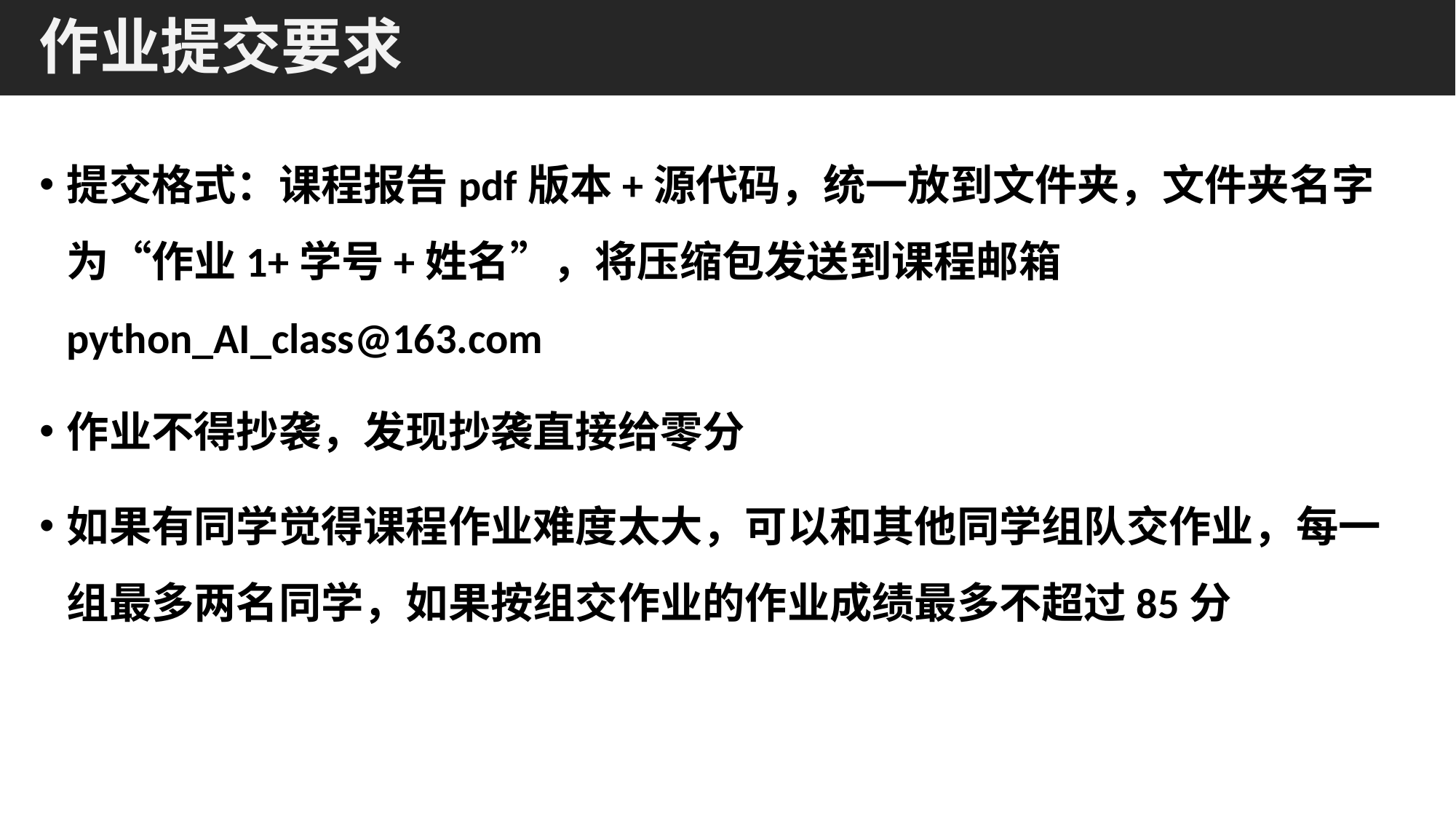

# 作业提交要求
提交格式：课程报告pdf版本+源代码，统一放到文件夹，文件夹名字为“作业1+学号+姓名”，将压缩包发送到课程邮箱python_AI_class@163.com
作业不得抄袭，发现抄袭直接给零分
如果有同学觉得课程作业难度太大，可以和其他同学组队交作业，每一组最多两名同学，如果按组交作业的作业成绩最多不超过85分